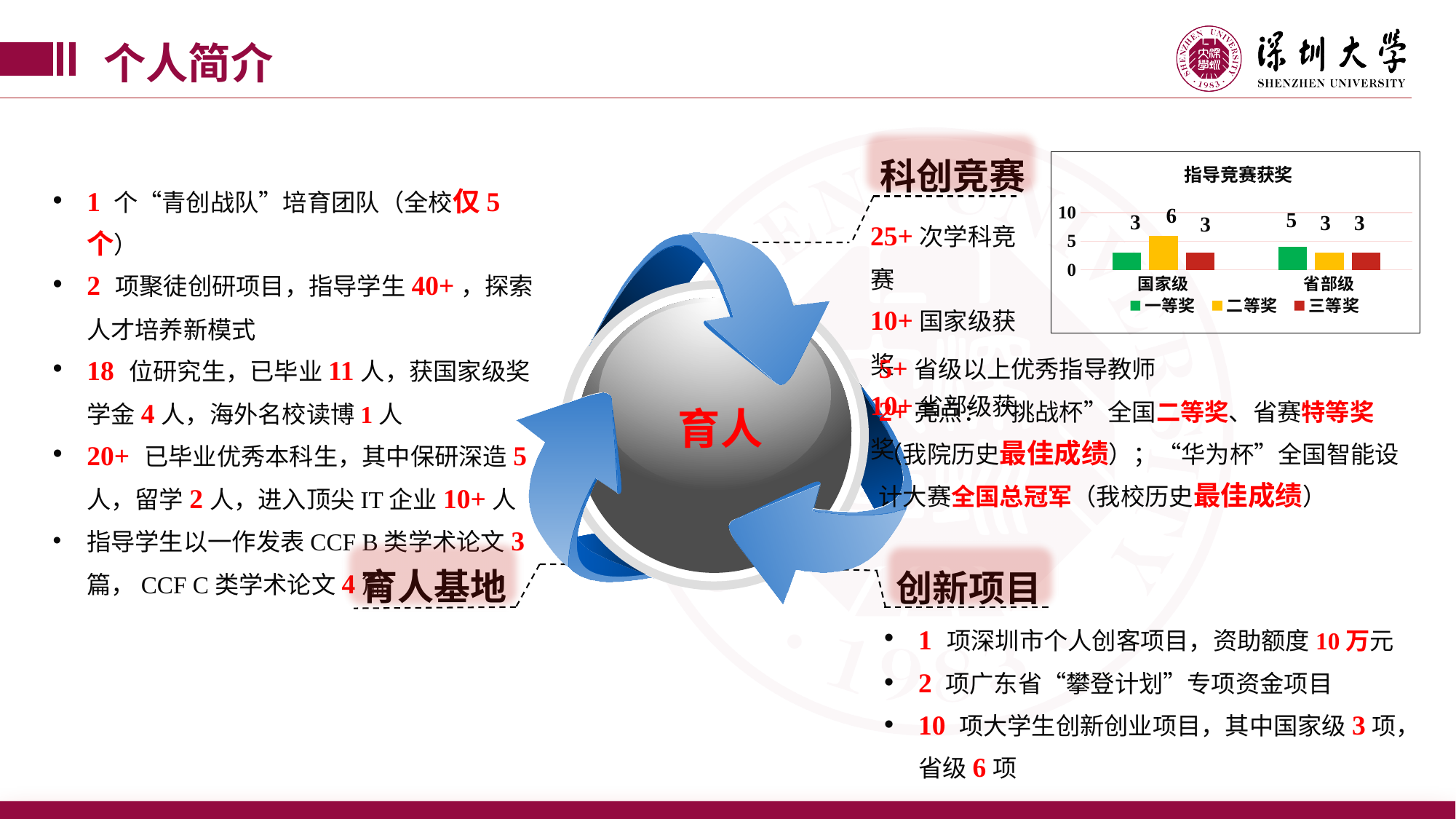

个人简介

科创竞赛

### Chart: 指导竞赛获奖

| Category | 一等奖 | 二等奖 | 三等奖 |
|---|---|---|---|
| 国家级 | 3.0 | 6.0 | 3.0 |
| 省部级 | 4.0 | 3.0 | 3.0 |
1 个“青创战队”培育团队（全校仅5个）
2 项聚徒创研项目，指导学生40+，探索人才培养新模式
18 位研究生，已毕业11人，获国家级奖学金4人，海外名校读博1人
20+ 已毕业优秀本科生，其中保研深造5人，留学2人，进入顶尖IT企业10+人
指导学生以一作发表CCF B类学术论文3篇，CCF C类学术论文4篇
6
5
25+次学科竞赛
10+国家级获奖
10+省部级获奖
3
3
3
3

5+省级以上优秀指导教师
2+亮点：“挑战杯”全国二等奖、省赛特等奖（我院历史最佳成绩）；“华为杯”全国智能设计大赛全国总冠军（我校历史最佳成绩）
育人
育人基地
创新项目

1 项深圳市个人创客项目，资助额度10万元
2 项广东省“攀登计划”专项资金项目
10 项大学生创新创业项目，其中国家级3项，省级6项